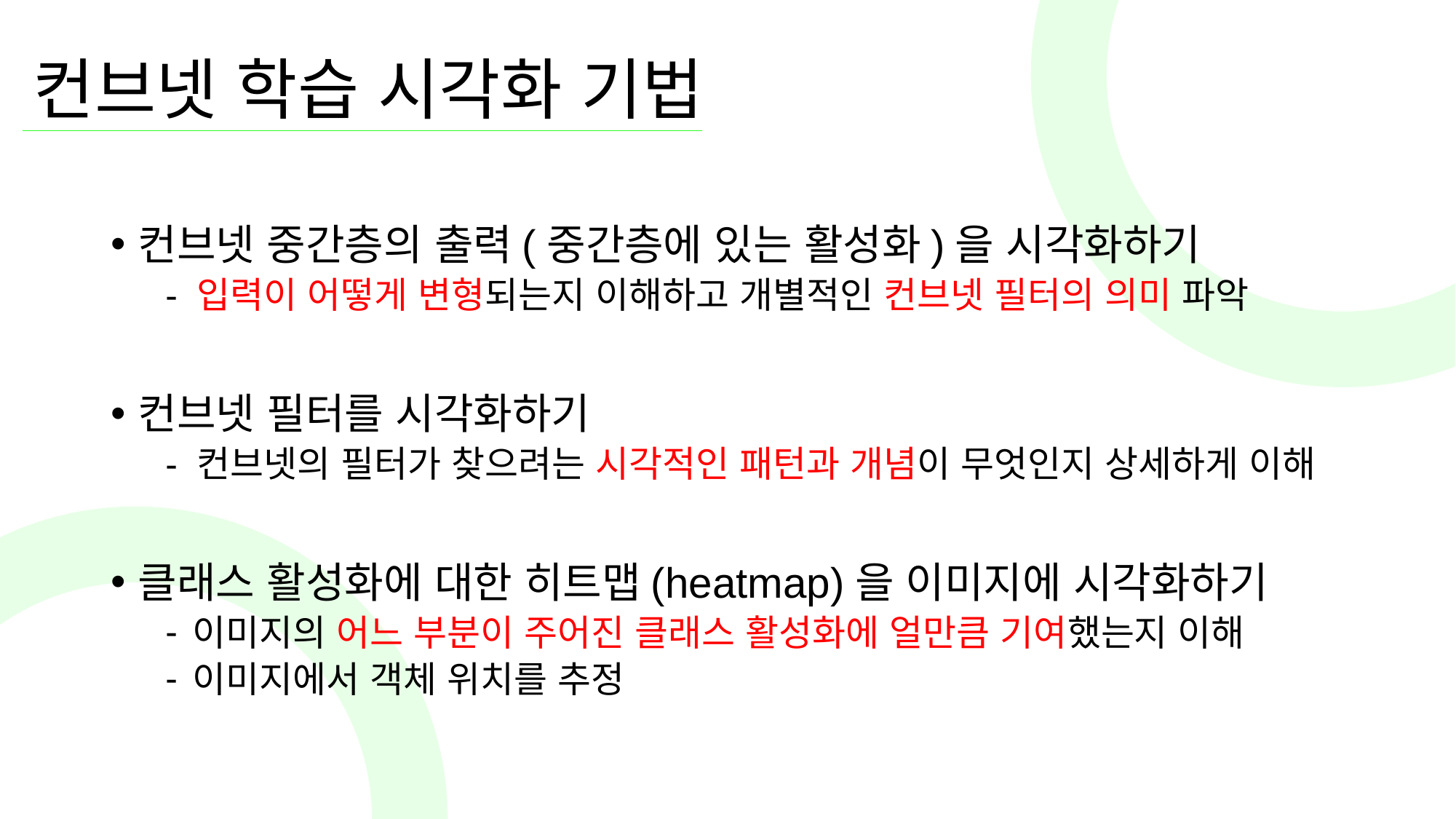

# 컨브넷 학습 시각화 기법
컨브넷 중간층의 출력(중간층에 있는 활성화)을 시각화하기
- 입력이 어떻게 변형되는지 이해하고 개별적인 컨브넷 필터의 의미 파악

컨브넷 필터를 시각화하기
- 컨브넷의 필터가 찾으려는 시각적인 패턴과 개념이 무엇인지 상세하게 이해

클래스 활성화에 대한 히트맵(heatmap)을 이미지에 시각화하기
이미지의 어느 부분이 주어진 클래스 활성화에 얼만큼 기여했는지 이해
이미지에서 객체 위치를 추정